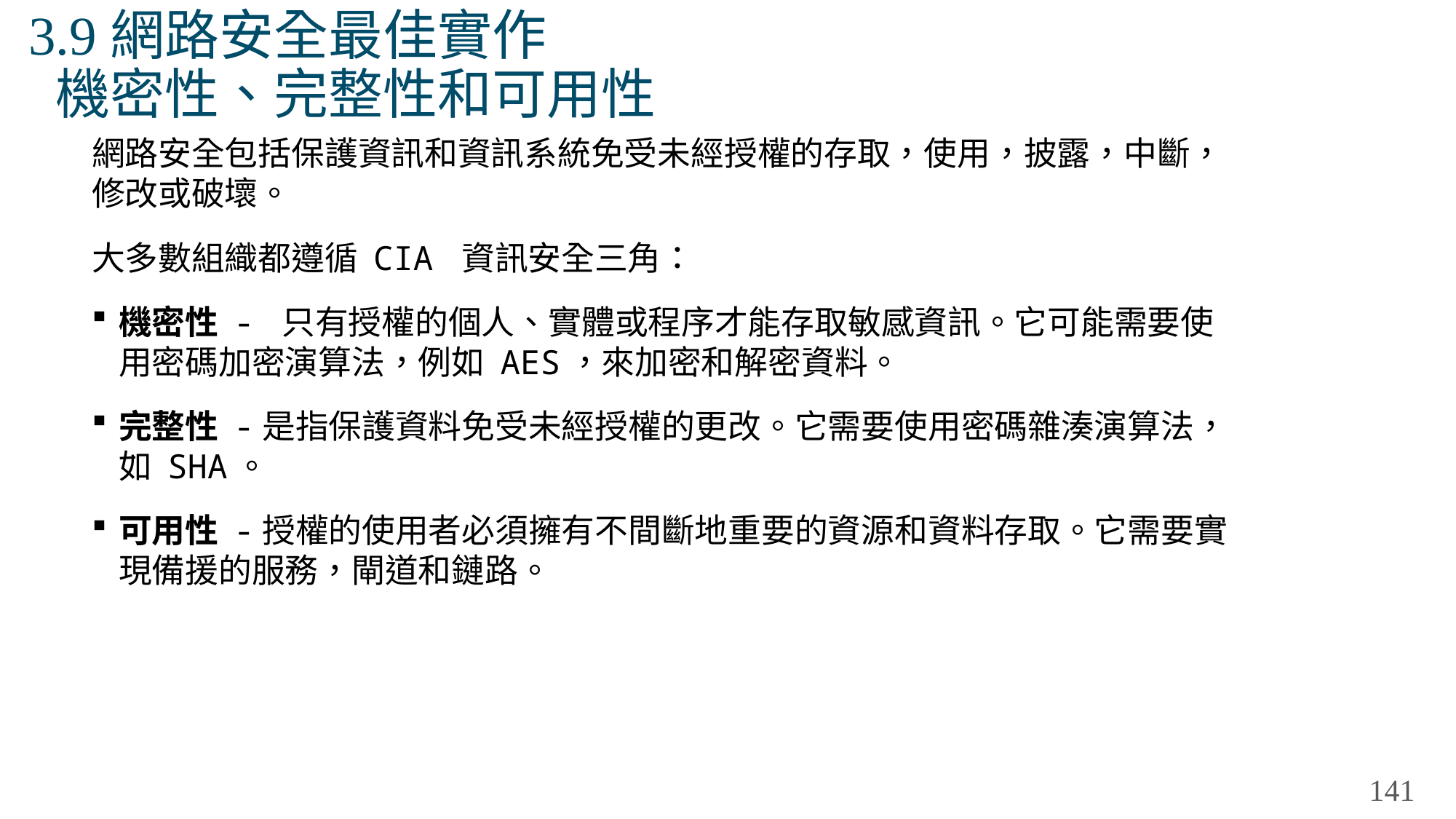

# 3.9網路安全最佳實作 機密性、完整性和可用性
網路安全包括保護資訊和資訊系統免受未經授權的存取，使用，披露，中斷，修改或破壞。
大多數組織都遵循 CIA 資訊安全三角：
機密性 - 只有授權的個人、實體或程序才能存取敏感資訊。它可能需要使用密碼加密演算法，例如 AES，來加密和解密資料。
完整性 -是指保護資料免受未經授權的更改。它需要使用密碼雜湊演算法，如 SHA。
可用性 -授權的使用者必須擁有不間斷地重要的資源和資料存取。它需要實現備援的服務，閘道和鏈路。
141